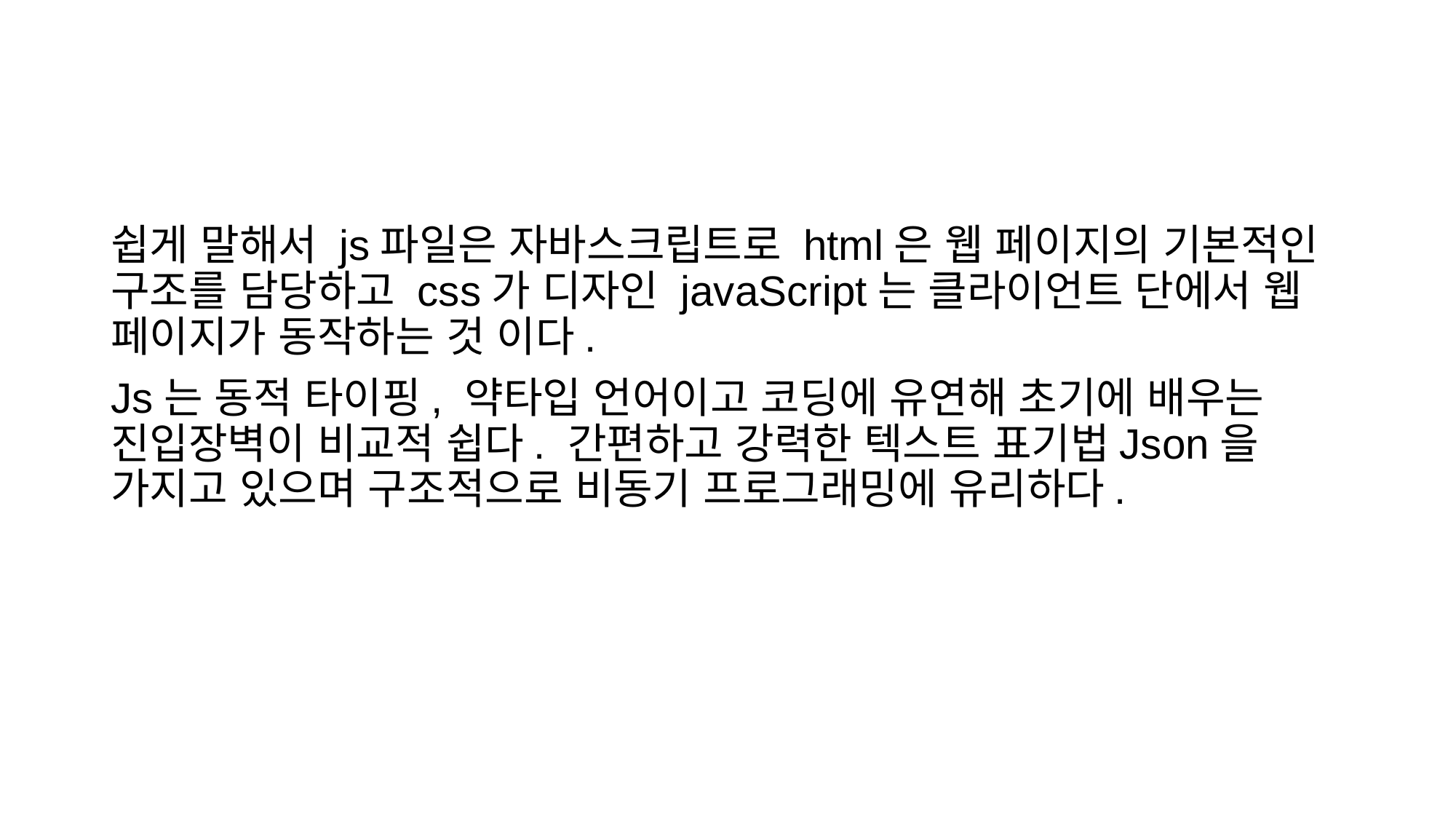

쉽게 말해서 js파일은 자바스크립트로 html은 웹 페이지의 기본적인 구조를 담당하고 css가 디자인 javaScript는 클라이언트 단에서 웹 페이지가 동작하는 것 이다.
Js는 동적 타이핑, 약타입 언어이고 코딩에 유연해 초기에 배우는 진입장벽이 비교적 쉽다. 간편하고 강력한 텍스트 표기법Json을 가지고 있으며 구조적으로 비동기 프로그래밍에 유리하다.